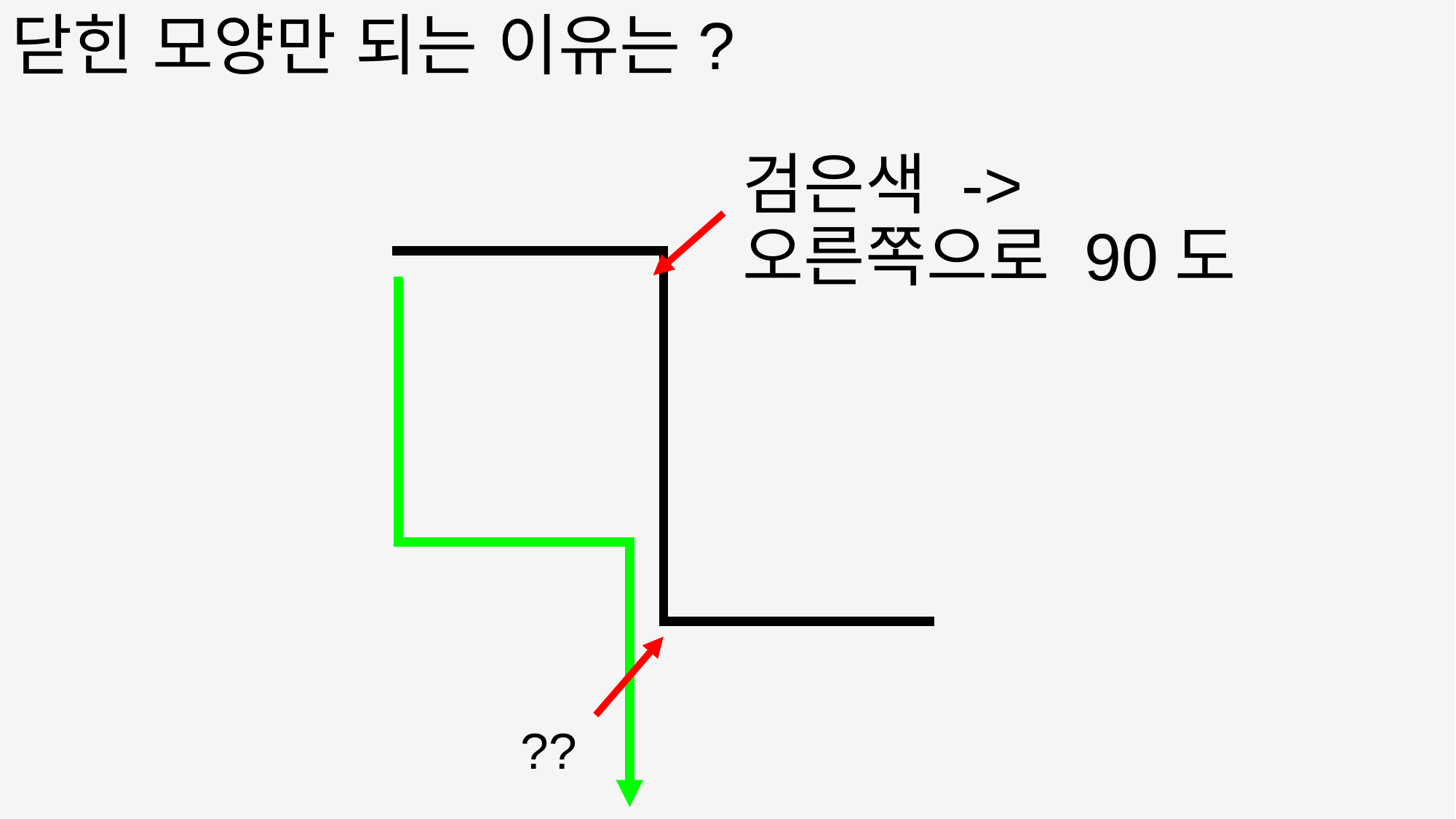

# 닫힌 모양만 되는 이유는?
검은색 ->
오른쪽으로 90도
??